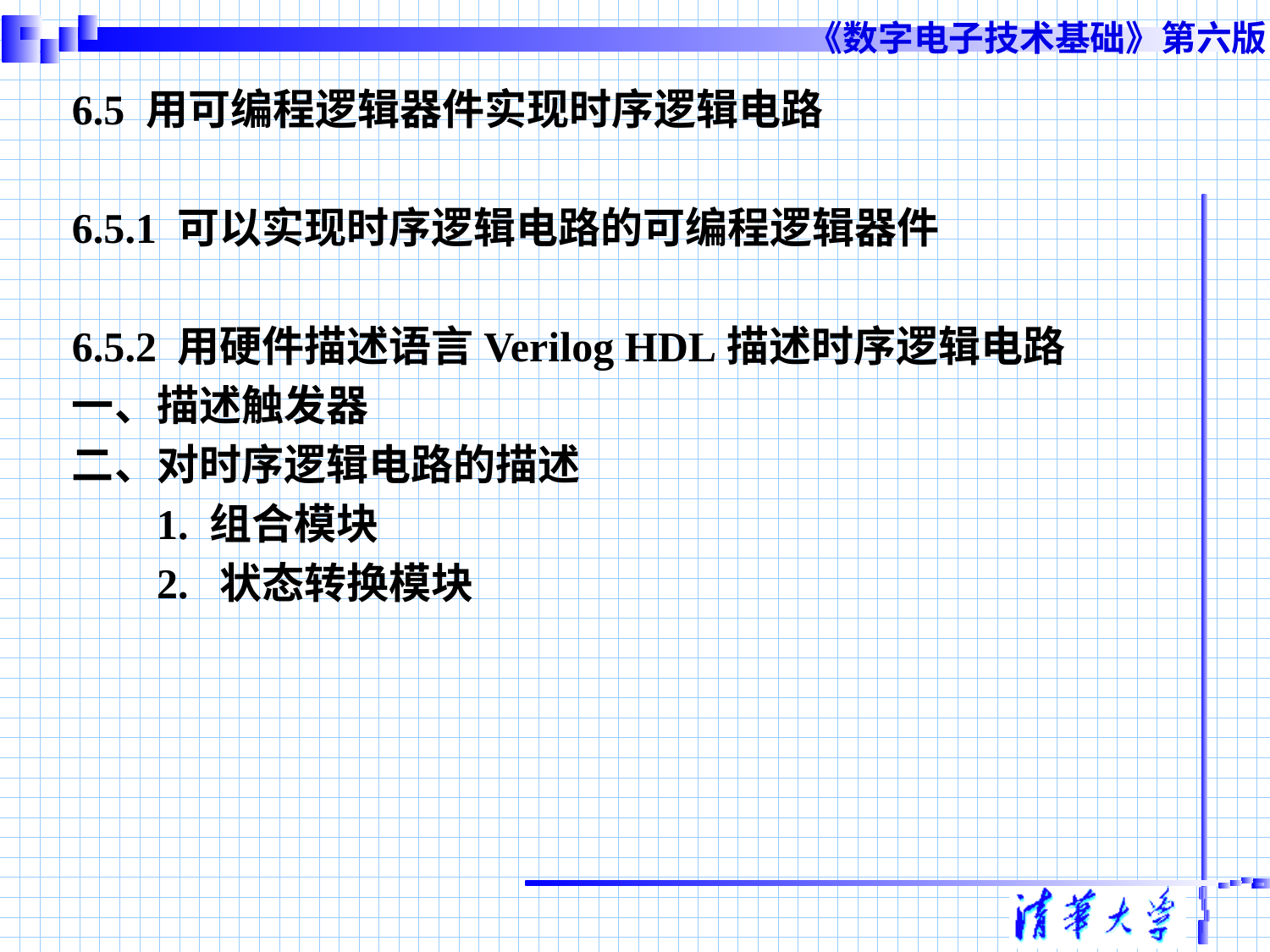

# 6.5 用可编程逻辑器件实现时序逻辑电路

6.5.1 可以实现时序逻辑电路的可编程逻辑器件

6.5.2 用硬件描述语言Verilog HDL描述时序逻辑电路
一、描述触发器
二、对时序逻辑电路的描述
        1. 组合模块
        2.  状态转换模块